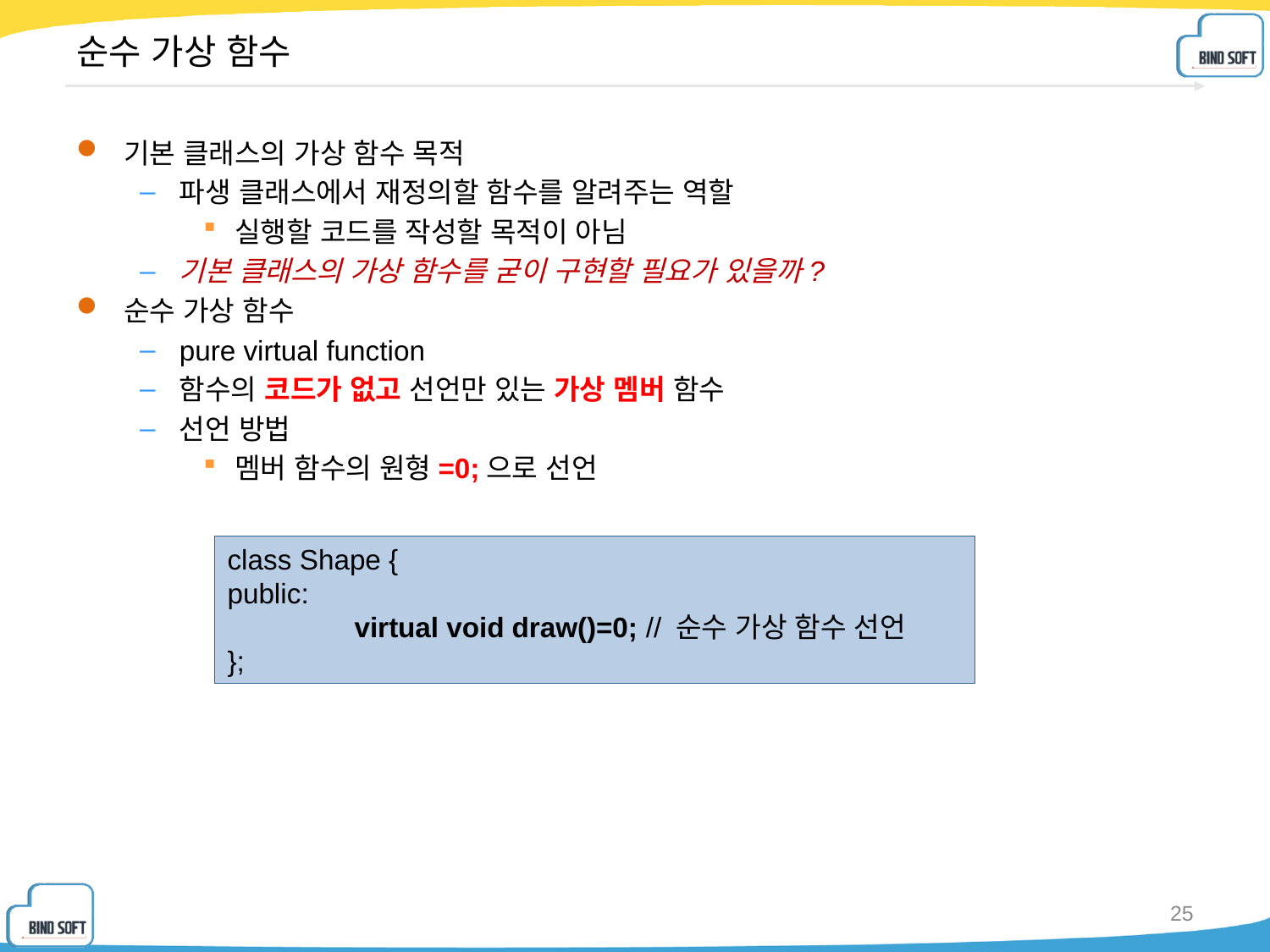

# 순수 가상 함수
기본 클래스의 가상 함수 목적
파생 클래스에서 재정의할 함수를 알려주는 역할
실행할 코드를 작성할 목적이 아님
기본 클래스의 가상 함수를 굳이 구현할 필요가 있을까?
순수 가상 함수
pure virtual function
함수의 코드가 없고 선언만 있는 가상 멤버 함수
선언 방법
멤버 함수의 원형=0;으로 선언
class Shape {
public:
	virtual void draw()=0; // 순수 가상 함수 선언
};
25